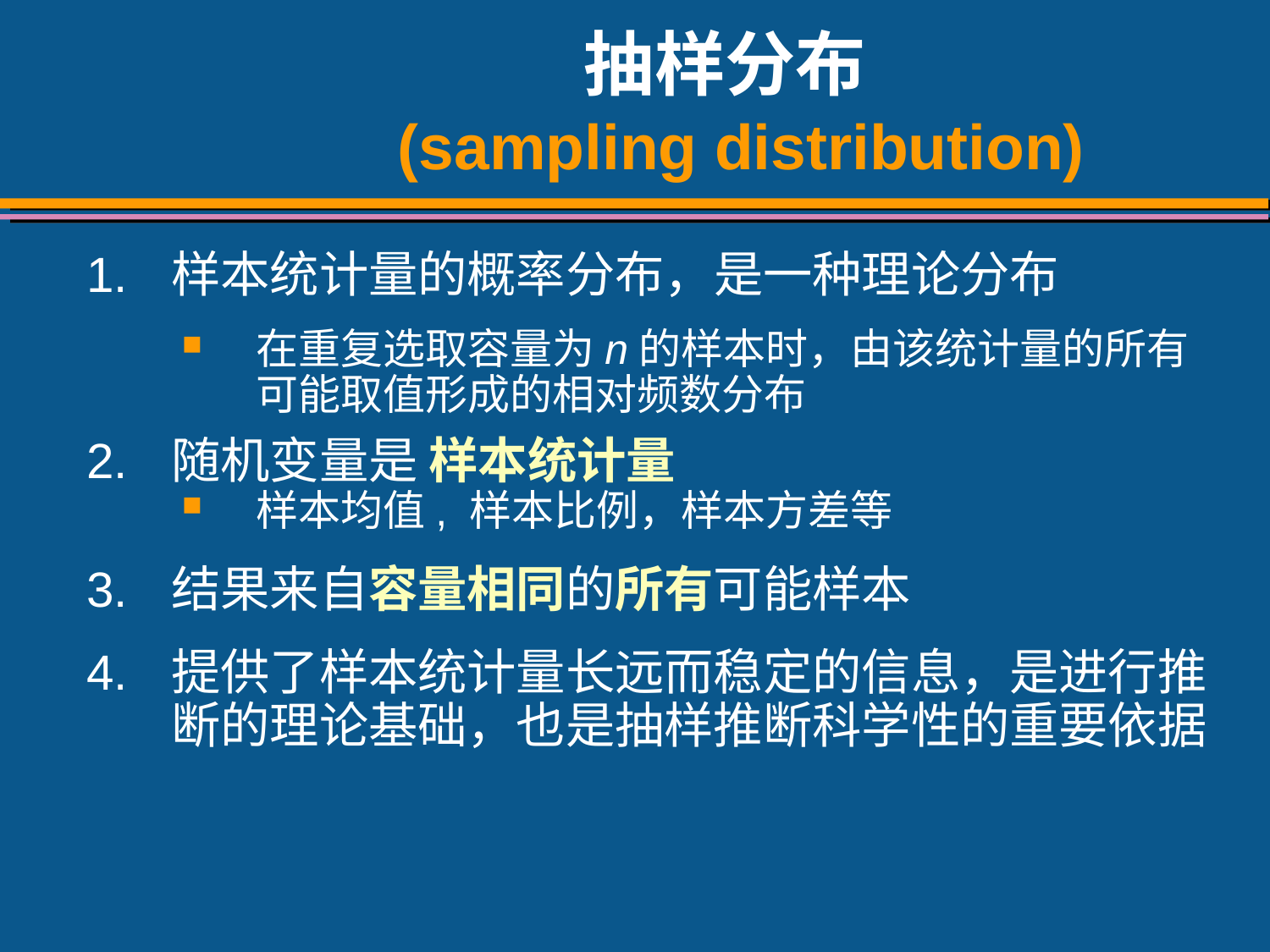

# 抽样分布 (sampling distribution)
样本统计量的概率分布，是一种理论分布
在重复选取容量为n的样本时，由该统计量的所有可能取值形成的相对频数分布
随机变量是 样本统计量
样本均值, 样本比例，样本方差等
结果来自容量相同的所有可能样本
提供了样本统计量长远而稳定的信息，是进行推断的理论基础，也是抽样推断科学性的重要依据